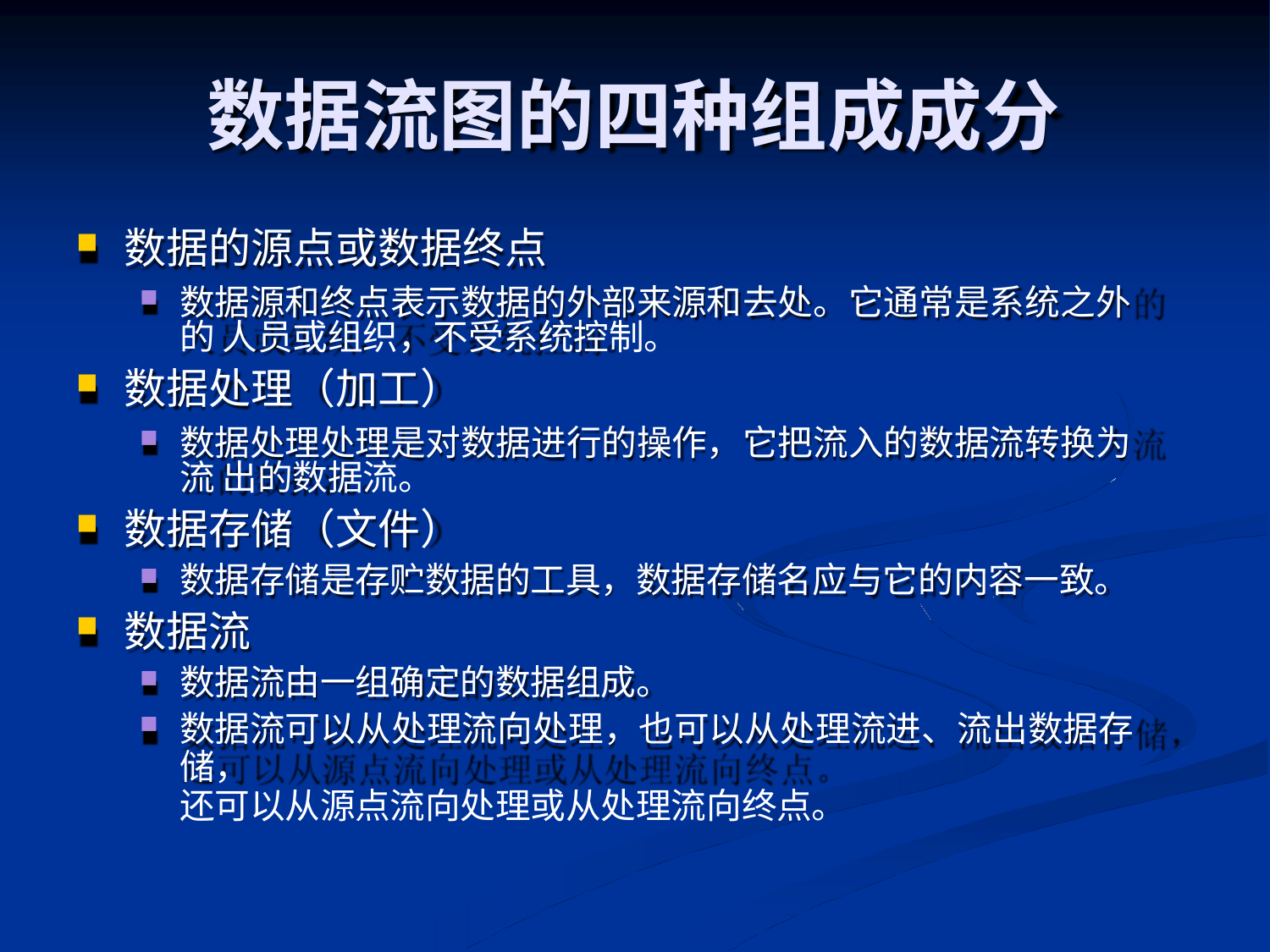

# 数据流图的四种组成成分

数据的源点或数据终点
数据源和终点表示数据的外部来源和去处。它通常是系统之外的 人员或组织，不受系统控制。
数据处理（加工）
数据处理处理是对数据进行的操作，它把流入的数据流转换为流 出的数据流。
数据存储（文件）
数据存储是存贮数据的工具，数据存储名应与它的内容一致。
数据流
数据流由一组确定的数据组成。
数据流可以从处理流向处理，也可以从处理流进、流出数据存储，
还可以从源点流向处理或从处理流向终点。